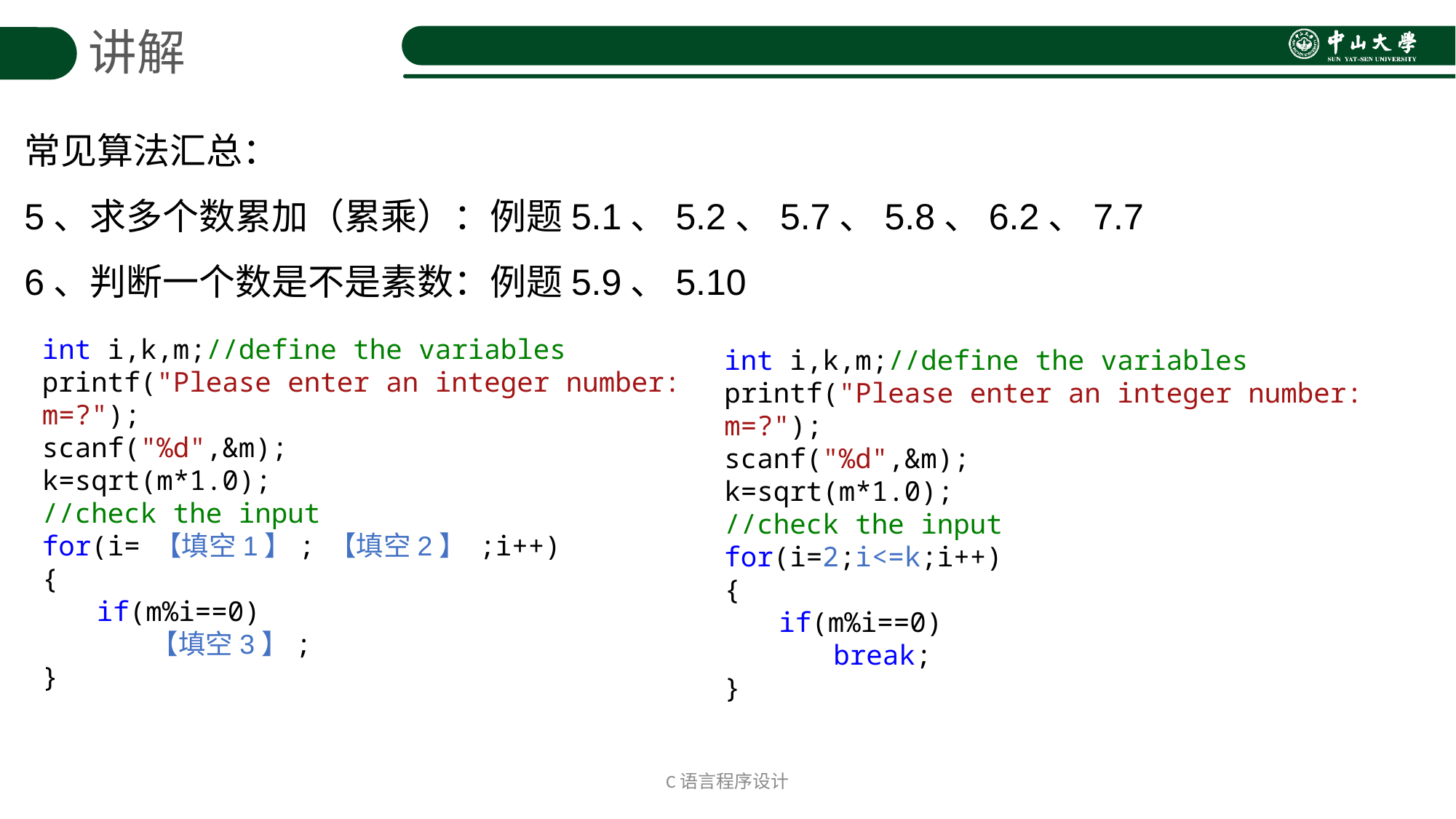

讲解
常见算法汇总：
5、求多个数累加（累乘）：例题5.1、5.2、5.7、5.8、6.2、7.7
6、判断一个数是不是素数：例题5.9、5.10
int i,k,m;//define the variables
printf("Please enter an integer number: m=?");
scanf("%d",&m);
k=sqrt(m*1.0);
//check the input
for(i= 【填空1】; 【填空2】 ;i++)
{
if(m%i==0)
【填空3】;
}
int i,k,m;//define the variables
printf("Please enter an integer number: m=?");
scanf("%d",&m);
k=sqrt(m*1.0);
//check the input
for(i=2;i<=k;i++)
{
if(m%i==0)
break;
}

C语言程序设计
10